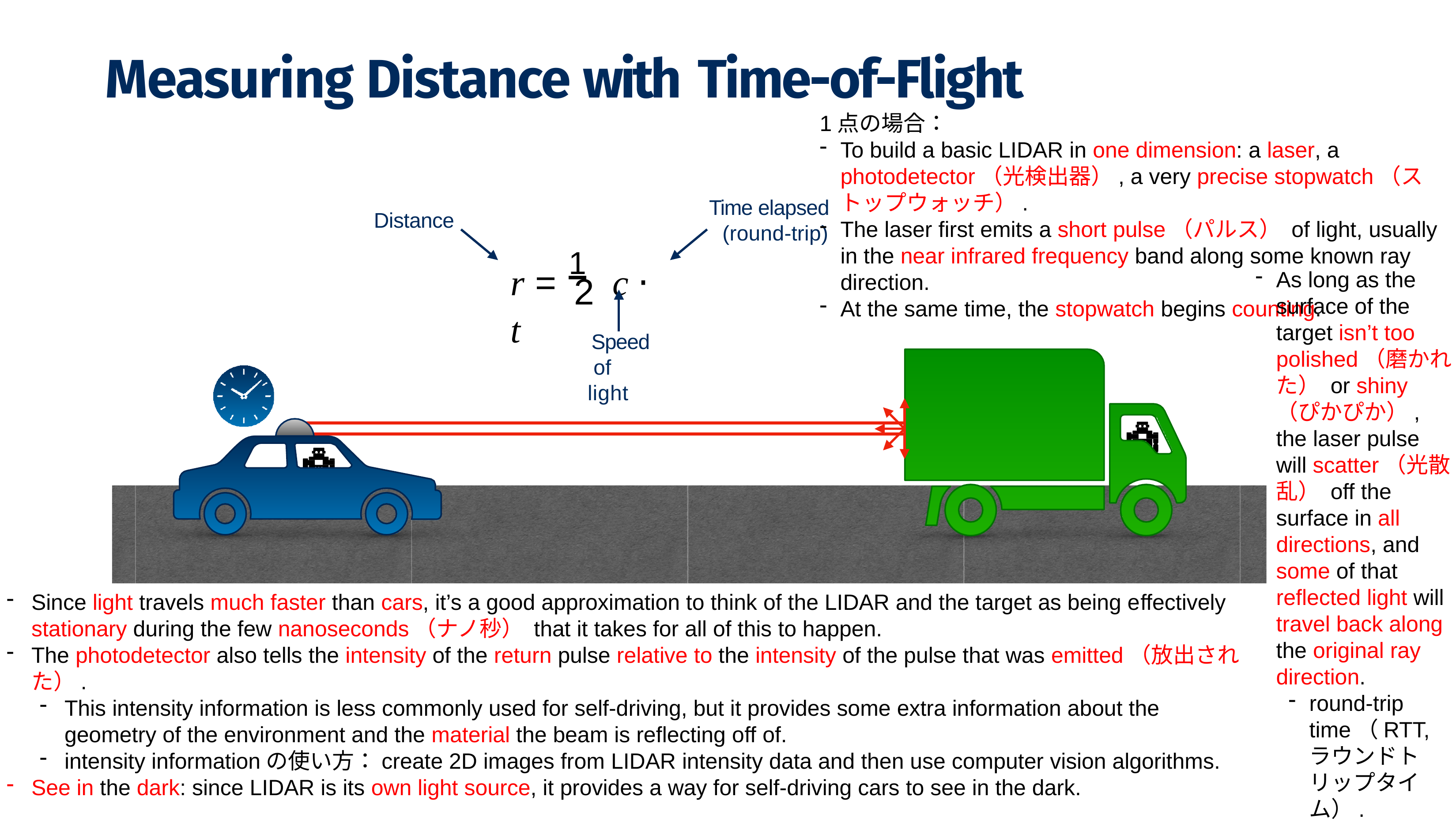

# Measuring Distance with Time-of-Flight
1点の場合：
To build a basic LIDAR in one dimension: a laser, a photodetector（光検出器）, a very precise stopwatch（ストップウォッチ）.
The laser first emits a short pulse（パルス） of light, usually in the near infrared frequency band along some known ray direction.
At the same time, the stopwatch begins counting.
Time elapsed  (round-trip)
Distance

r = 1	c ⋅ t
As long as the surface of the target isn’t too polished（磨かれた） or shiny（ぴかぴか）, the laser pulse will scatter（光散乱） off the surface in all directions, and some of that reflected light will travel back along the original ray direction.
round-trip time（RTT, ラウンドトリップタイム）.
2

Speed  of light

Since light travels much faster than cars, it’s a good approximation to think of the LIDAR and the target as being effectively stationary during the few nanoseconds（ナノ秒） that it takes for all of this to happen.
The photodetector also tells the intensity of the return pulse relative to the intensity of the pulse that was emitted（放出された）.
This intensity information is less commonly used for self-driving, but it provides some extra information about the geometry of the environment and the material the beam is reflecting off of.
intensity informationの使い⽅：create 2D images from LIDAR intensity data and then use computer vision algorithms.
See in the dark: since LIDAR is its own light source, it provides a way for self-driving cars to see in the dark.